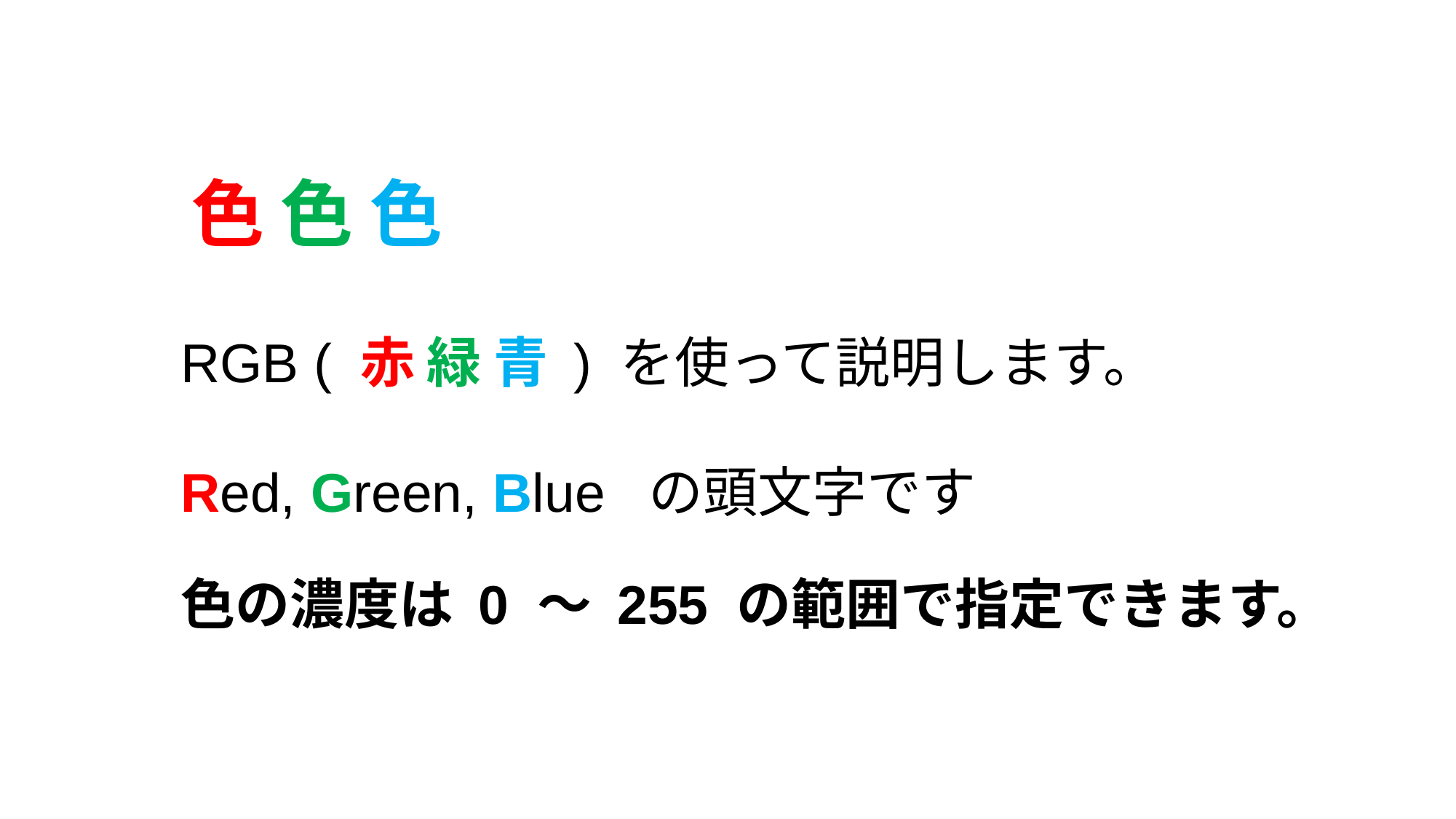

色 色 色
RGB ( 赤 緑 青 ) を使って説明します。
Red, Green, Blue  の頭文字です
色の濃度は 0 ～ 255 の範囲で指定できます。